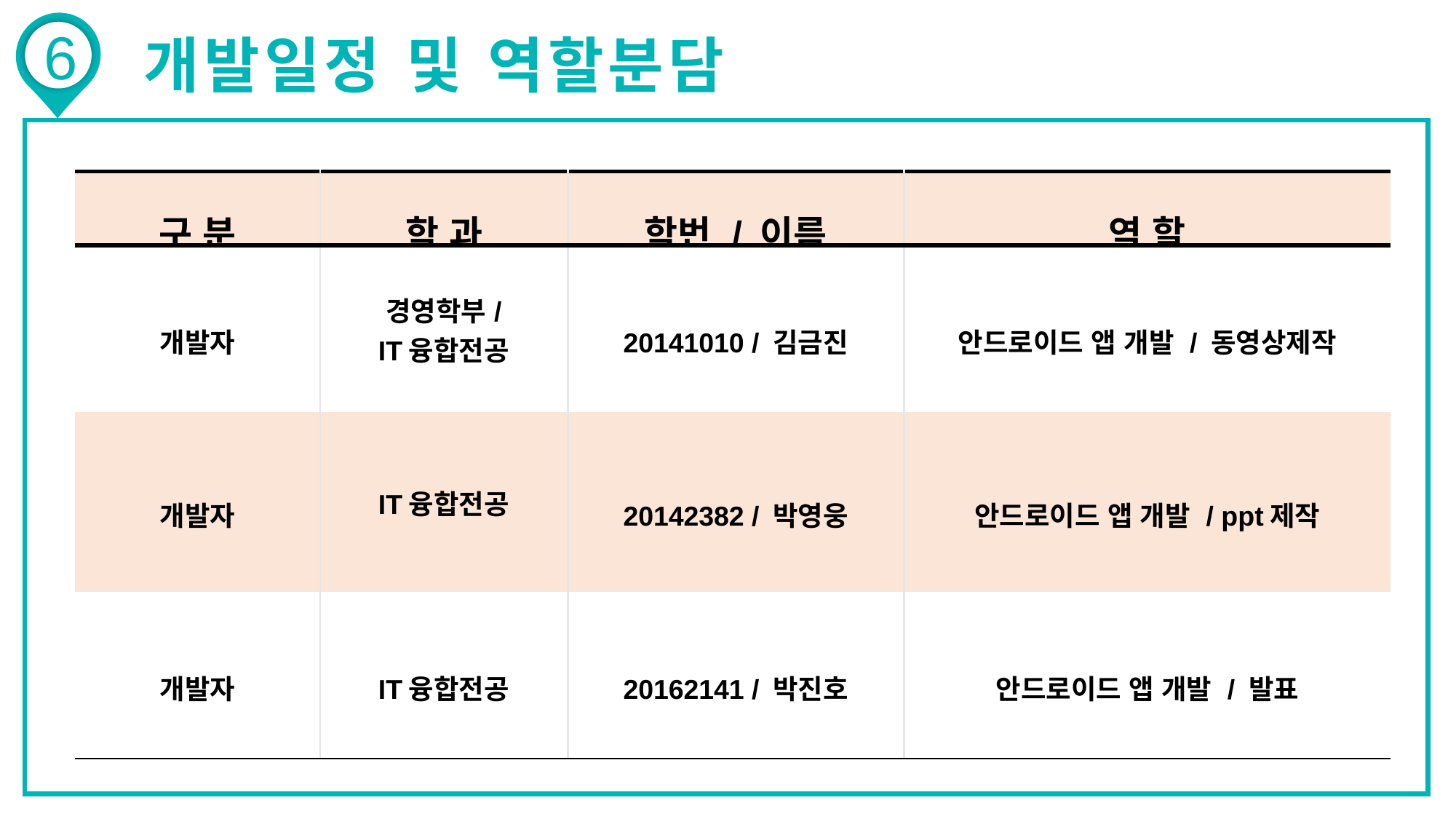

6
개발일정 및 역할분담
| 구 분 | 학 과 | 학번 / 이름 | 역 할 |
| --- | --- | --- | --- |
| 개발자 | 경영학부/ IT융합전공 | 20141010 / 김금진 | 안드로이드 앱 개발 / 동영상제작 |
| 개발자 | IT융합전공 | 20142382 / 박영웅 | 안드로이드 앱 개발 / ppt제작 |
| 개발자 | IT융합전공 | 20162141 / 박진호 | 안드로이드 앱 개발 / 발표 |